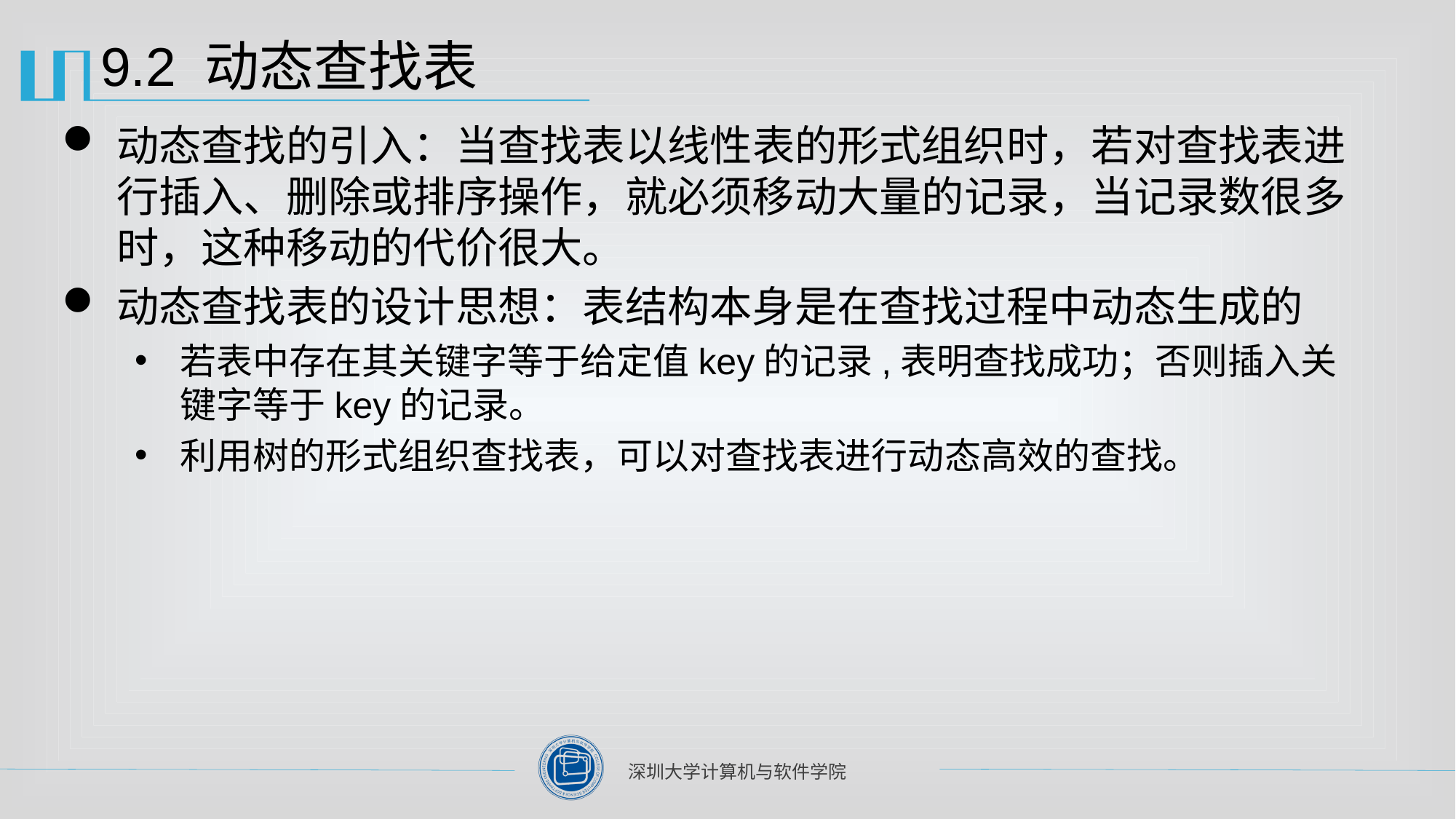

# 9.2 动态查找表
动态查找的引入：当查找表以线性表的形式组织时，若对查找表进行插入、删除或排序操作，就必须移动大量的记录，当记录数很多时，这种移动的代价很大。
动态查找表的设计思想：表结构本身是在查找过程中动态生成的
若表中存在其关键字等于给定值key的记录,表明查找成功；否则插入关键字等于key的记录。
利用树的形式组织查找表，可以对查找表进行动态高效的查找。

39